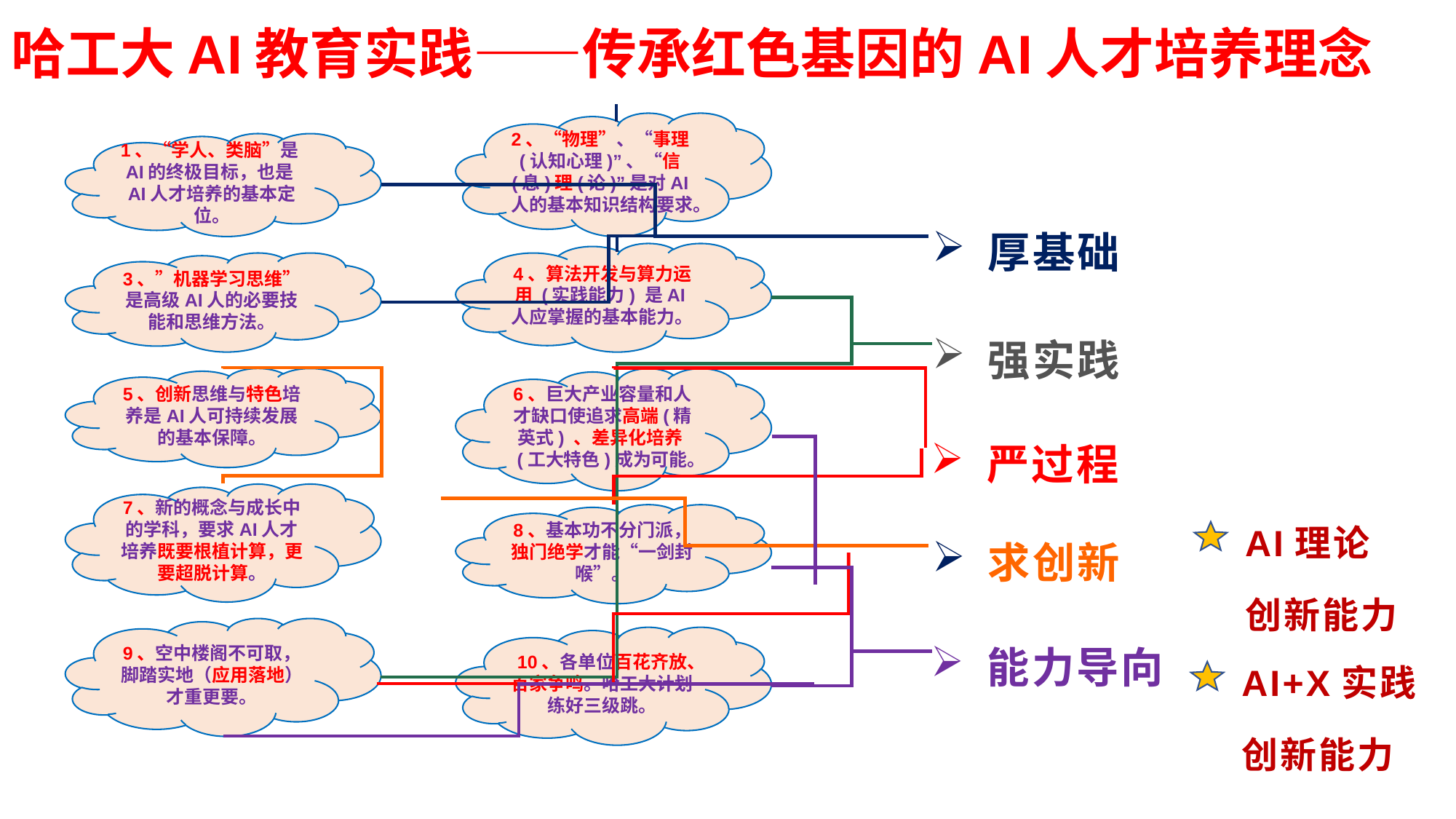

# 哈工大AI教育实践——传承红色基因的AI人才培养理念
 厚基础
2、“物理”、“事理(认知心理)”、“信(息)理(论)”是对AI人的基本知识结构要求。
1、“学人、类脑”是AI的终极目标，也是AI人才培养的基本定位。
4、算法开发与算力运用 (实践能力) 是AI人应掌握的基本能力。
3、”机器学习思维”是高级AI人的必要技能和思维方法。
 强实践

6、巨大产业容量和人才缺口使追求高端(精英式) 、差异化培养(工大特色)成为可能。
5、创新思维与特色培养是AI人可持续发展的基本保障。
 严过程
 求创新
 能力导向
7、新的概念与成长中的学科，要求AI人才培养既要根植计算，更要超脱计算。
AI理论
创新能力

8、基本功不分门派，独门绝学才能“一剑封喉”。
9、空中楼阁不可取，脚踏实地（应用落地）才重更要。
10、各单位百花齐放、百家争鸣。哈工大计划练好三级跳。
AI+X实践
创新能力